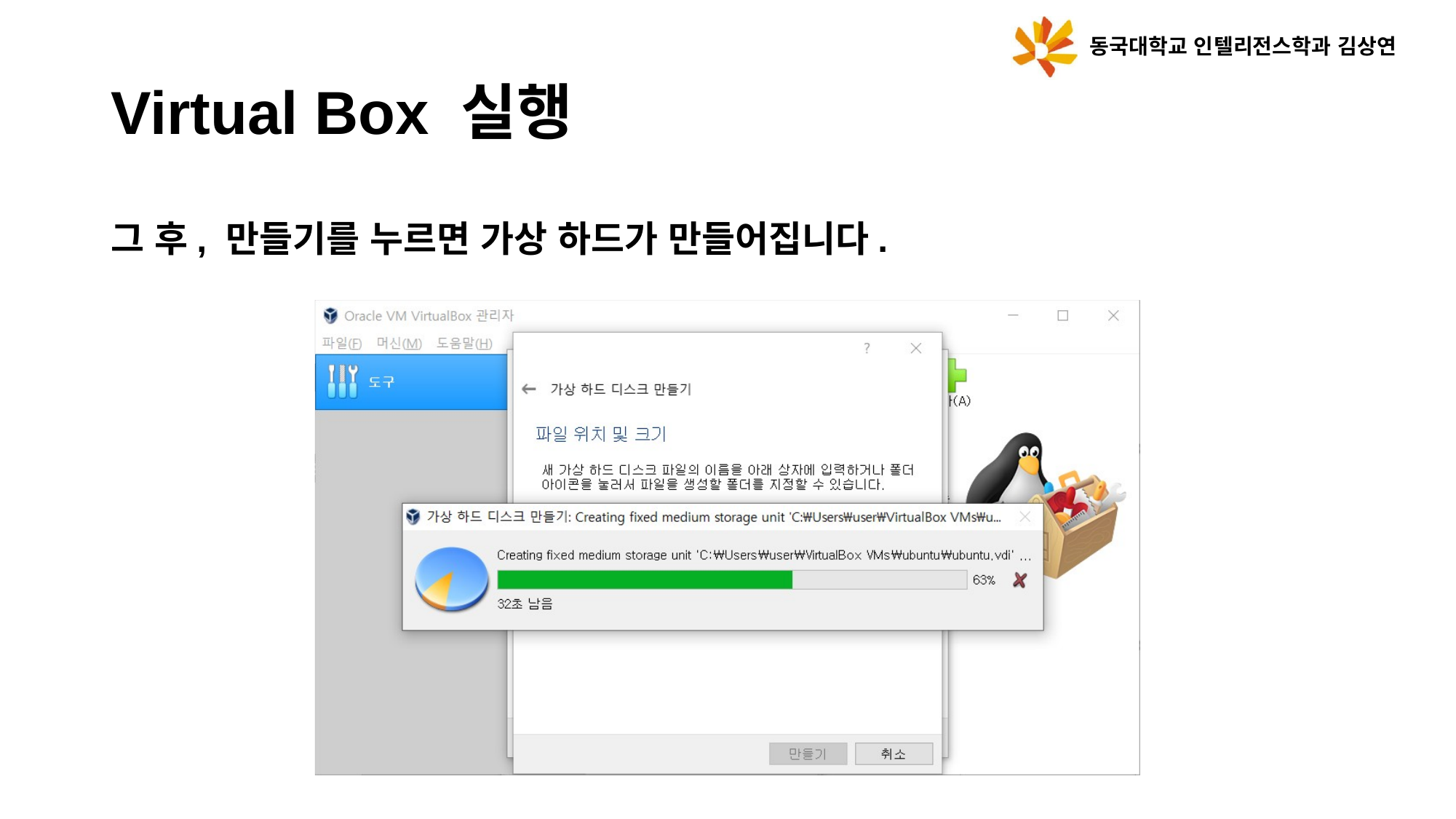

동국대학교 인텔리전스학과 김상연
Virtual Box 실행
그 후, 만들기를 누르면 가상 하드가 만들어집니다.